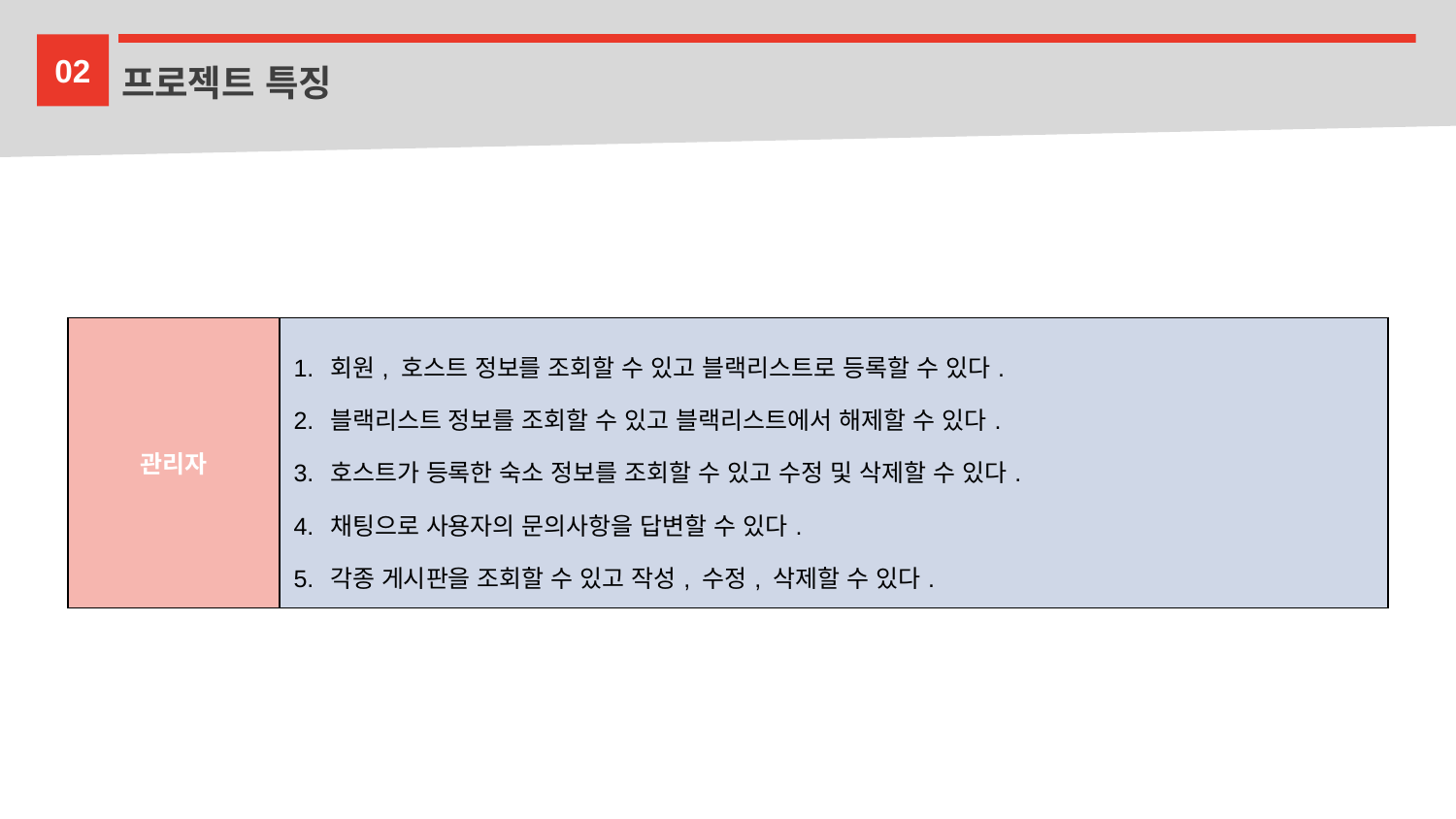

02
프로젝트 특징
| 관리자 | 회원, 호스트 정보를 조회할 수 있고 블랙리스트로 등록할 수 있다. 블랙리스트 정보를 조회할 수 있고 블랙리스트에서 해제할 수 있다. 호스트가 등록한 숙소 정보를 조회할 수 있고 수정 및 삭제할 수 있다. 채팅으로 사용자의 문의사항을 답변할 수 있다. 각종 게시판을 조회할 수 있고 작성, 수정, 삭제할 수 있다. |
| --- | --- |